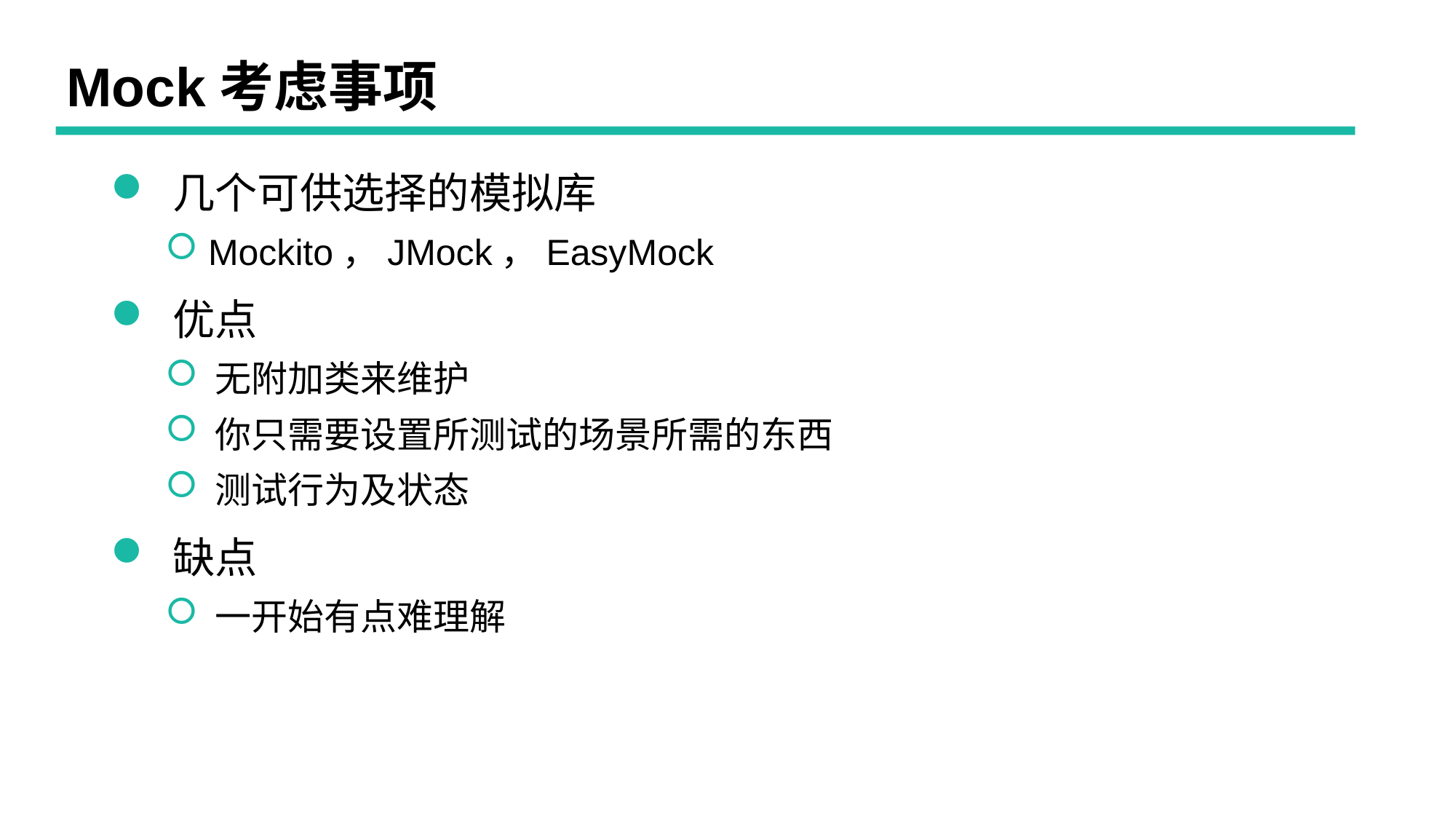

# Mock考虑事项
 几个可供选择的模拟库
 Mockito，JMock，EasyMock
 优点
 无附加类来维护
 你只需要设置所测试的场景所需的东西
 测试行为及状态
 缺点
 一开始有点难理解